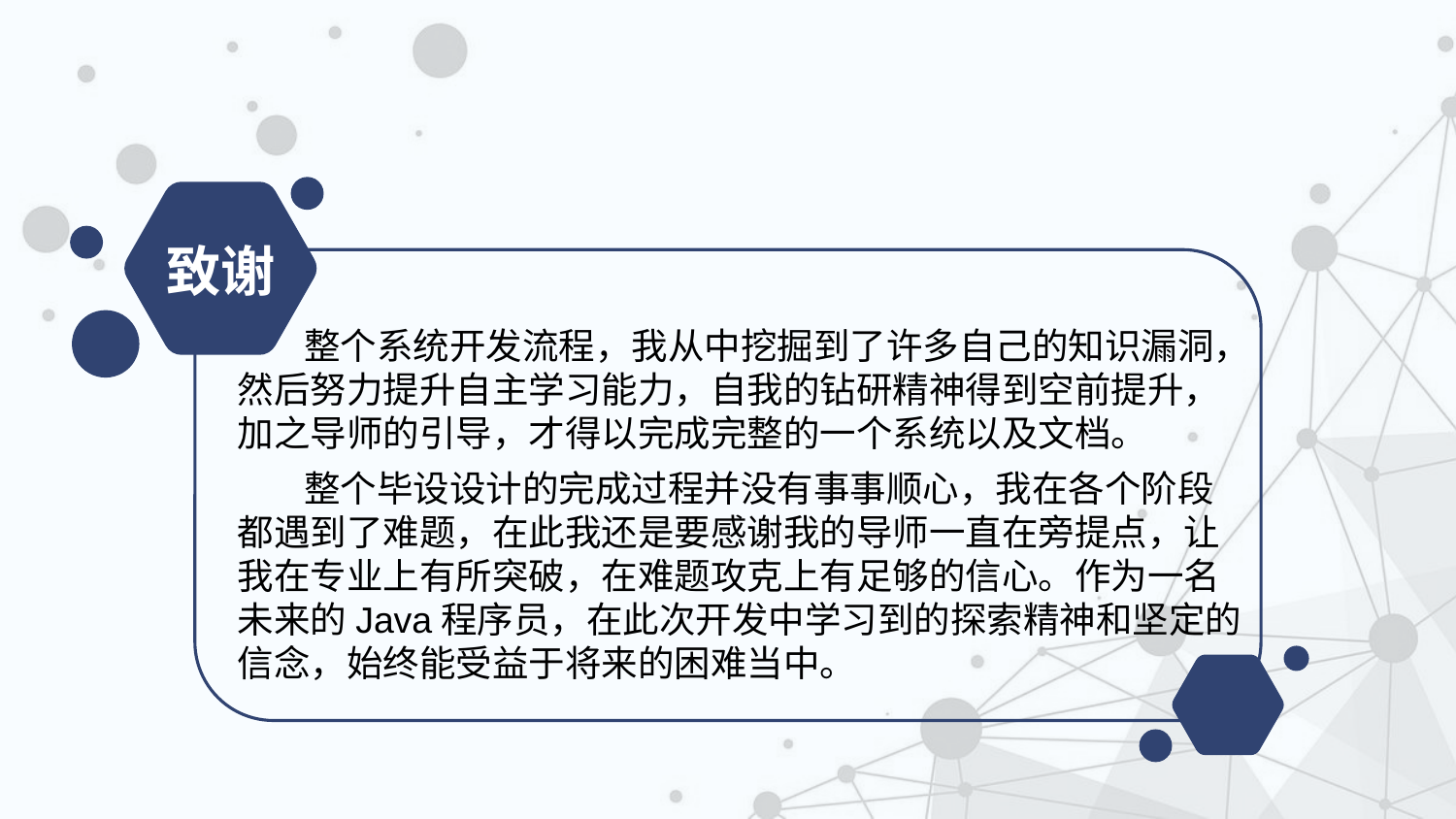

致谢

       整个系统开发流程，我从中挖掘到了许多自己的知识漏洞，然后努力提升自主学习能力，自我的钻研精神得到空前提升，加之导师的引导，才得以完成完整的一个系统以及文档。
       整个毕设设计的完成过程并没有事事顺心，我在各个阶段都遇到了难题，在此我还是要感谢我的导师一直在旁提点，让我在专业上有所突破，在难题攻克上有足够的信心。作为一名未来的Java程序员，在此次开发中学习到的探索精神和坚定的信念，始终能受益于将来的困难当中。